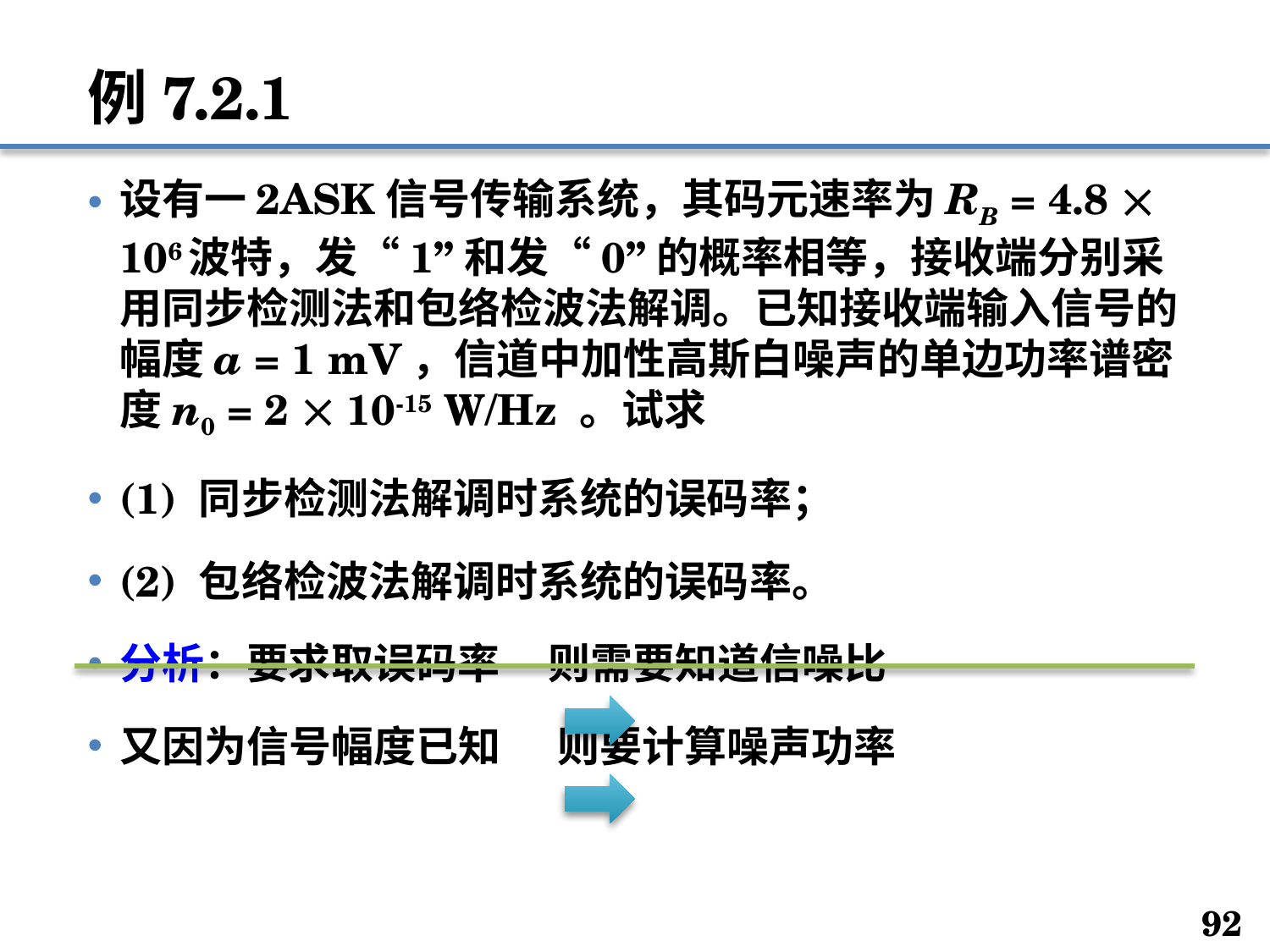

# 例7.2.1
设有一2ASK信号传输系统，其码元速率为RB = 4.8 × 106波特，发“1”和发“0”的概率相等，接收端分别采用同步检测法和包络检波法解调。已知接收端输入信号的幅度a = 1 mV，信道中加性高斯白噪声的单边功率谱密度n0 = 2 × 10-15 W/Hz 。试求
(1) 同步检测法解调时系统的误码率；
(2) 包络检波法解调时系统的误码率。
分析：要求取误码率     则需要知道信噪比
又因为信号幅度已知      则要计算噪声功率

92